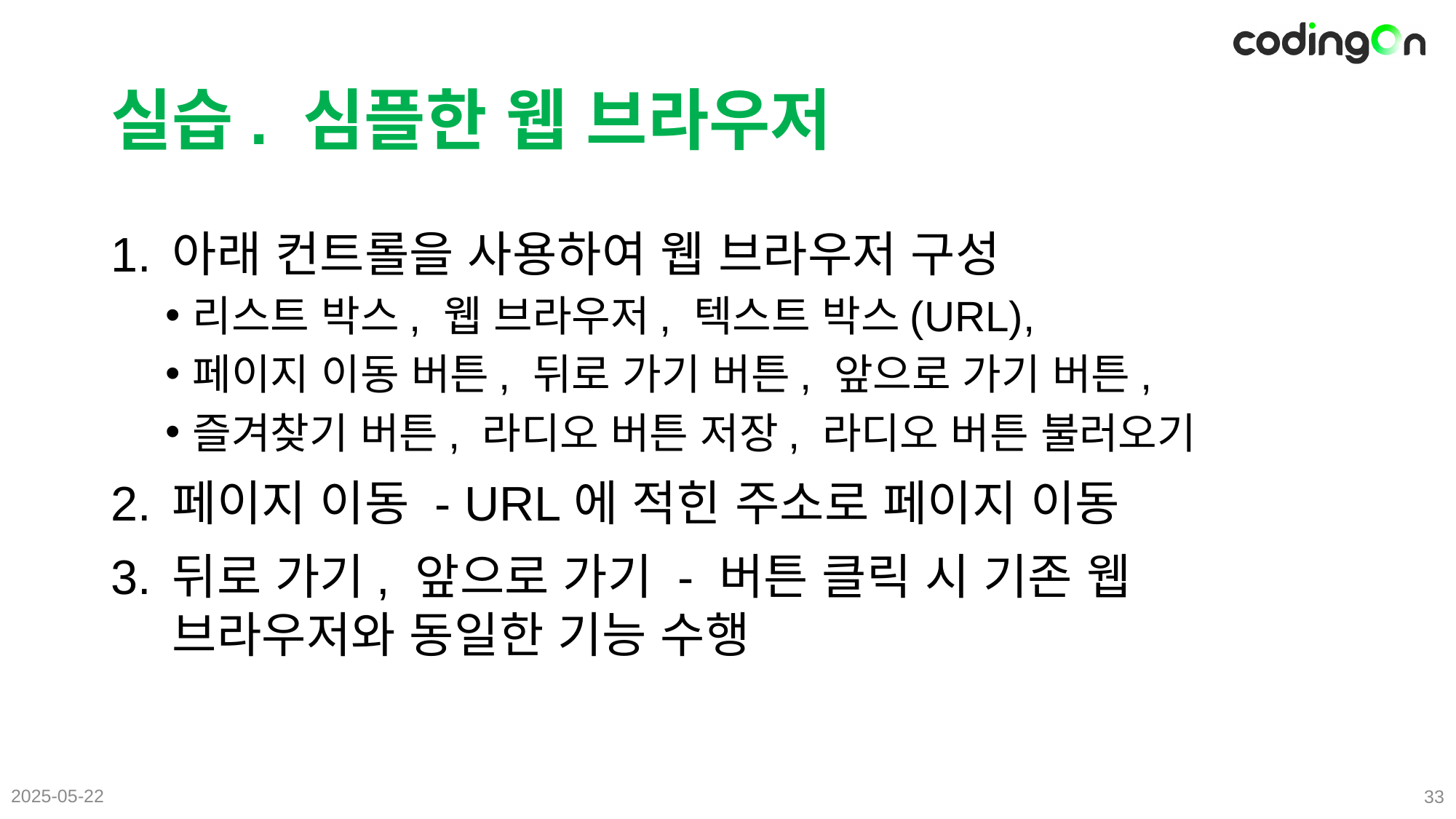

# 실습. 심플한 웹 브라우저
아래 컨트롤을 사용하여 웹 브라우저 구성
리스트 박스, 웹 브라우저, 텍스트 박스(URL),
페이지 이동 버튼, 뒤로 가기 버튼, 앞으로 가기 버튼,
즐겨찾기 버튼, 라디오 버튼 저장, 라디오 버튼 불러오기
페이지 이동 - URL에 적힌 주소로 페이지 이동
뒤로 가기, 앞으로 가기 - 버튼 클릭 시 기존 웹 브라우저와 동일한 기능 수행
2025-05-22
33